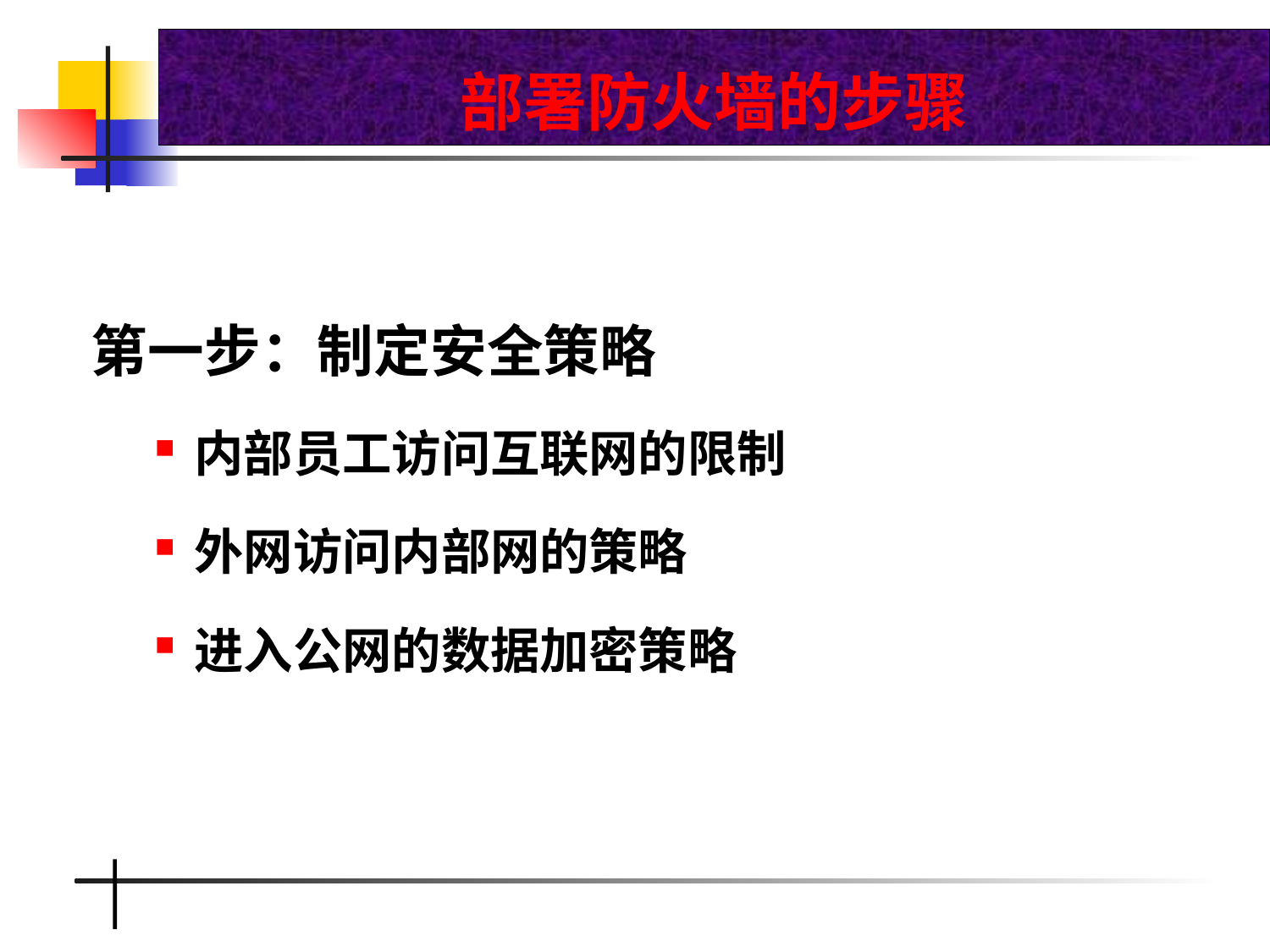

# 部署防火墙的步骤
第一步：制定安全策略
内部员工访问互联网的限制
外网访问内部网的策略
进入公网的数据加密策略